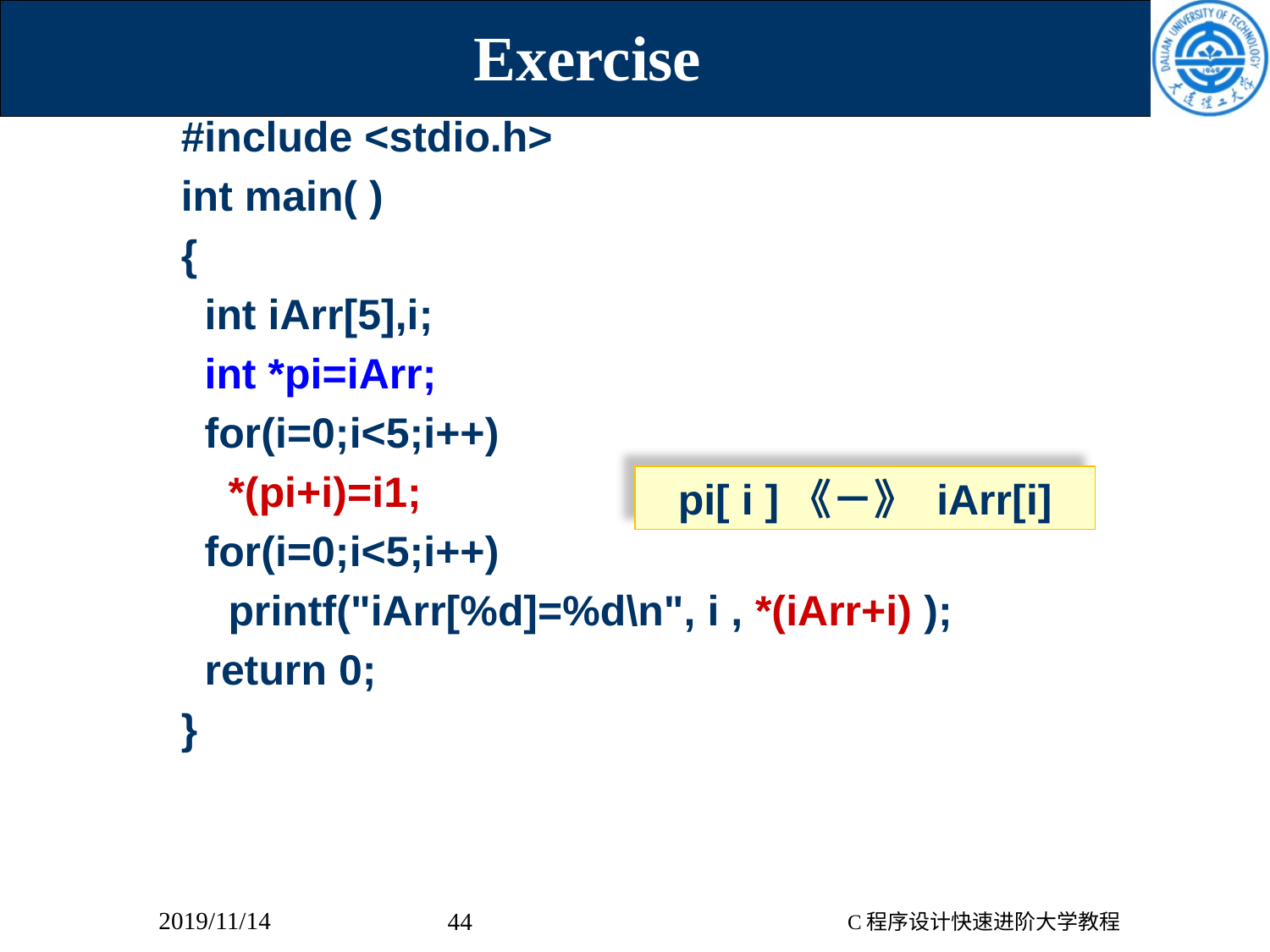

Exercise

#include <stdio.h>
int main( )
{
  int iArr[5],i;
  int *pi=iArr;
  for(i=0;i<5;i++)
    *(pi+i)=i1;
  for(i=0;i<5;i++)
    printf("iArr[%d]=%d\n", i , *(iArr+i) );
  return 0;
}

 pi[ i ]《－》 iArr[i]
2019/11/14
44
C程序设计快速进阶大学教程